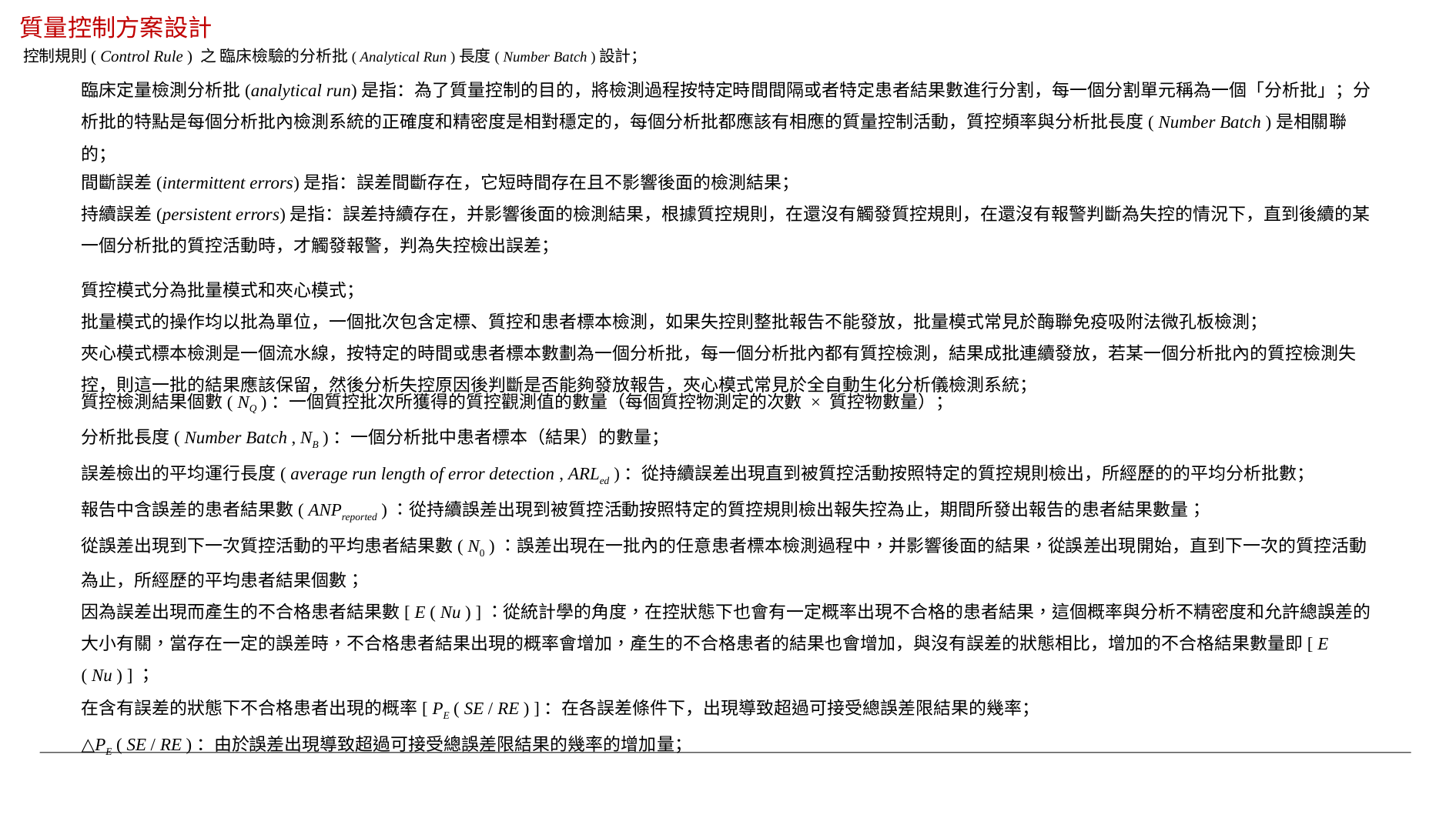

質量控制方案設計
控制規則( Control Rule ) 之 臨床檢驗的分析批( Analytical Run )長度( Number Batch )設計；
臨床定量檢測分析批(analytical run)是指：為了質量控制的目的，將檢測過程按特定時間間隔或者特定患者結果數進行分割，每一個分割單元稱為一個「分析批」；分析批的特點是每個分析批內檢測系統的正確度和精密度是相對穩定的，每個分析批都應該有相應的質量控制活動，質控頻率與分析批長度( Number Batch )是相關聯的；
間斷誤差(intermittent errors)是指：誤差間斷存在，它短時間存在且不影響後面的檢測結果；
持續誤差(persistent errors)是指：誤差持續存在，并影響後面的檢測結果，根據質控規則，在還沒有觸發質控規則，在還沒有報警判斷為失控的情況下，直到後續的某一個分析批的質控活動時，才觸發報警，判為失控檢出誤差；
質控模式分為批量模式和夾心模式；
批量模式的操作均以批為單位，一個批次包含定標、質控和患者標本檢測，如果失控則整批報告不能發放，批量模式常見於酶聯免疫吸附法微孔板檢測；
夾心模式標本檢測是一個流水線，按特定的時間或患者標本數劃為一個分析批，每一個分析批內都有質控檢測，結果成批連續發放，若某一個分析批內的質控檢測失控，則這一批的結果應該保留，然後分析失控原因後判斷是否能夠發放報告，夾心模式常見於全自動生化分析儀檢測系統；
質控檢測結果個數( NQ )：一個質控批次所獲得的質控觀測值的數量（每個質控物測定的次數 × 質控物數量）；
分析批長度( Number Batch , NB )：一個分析批中患者標本（結果）的數量；
誤差檢出的平均運行長度( average run length of error detection , ARLed )：從持續誤差出現直到被質控活動按照特定的質控規則檢出，所經歷的的平均分析批數；
報告中含誤差的患者結果數( ANPreported )：從持續誤差出現到被質控活動按照特定的質控規則檢出報失控為止，期間所發出報告的患者結果數量；
從誤差出現到下一次質控活動的平均患者結果數( N0 )：誤差出現在一批內的任意患者標本檢測過程中，并影響後面的結果，從誤差出現開始，直到下一次的質控活動為止，所經歷的平均患者結果個數；
因為誤差出現而產生的不合格患者結果數[ E ( Nu ) ]：從統計學的角度，在控狀態下也會有一定概率出現不合格的患者結果，這個概率與分析不精密度和允許總誤差的大小有關，當存在一定的誤差時，不合格患者結果出現的概率會增加，產生的不合格患者的結果也會增加，與沒有誤差的狀態相比，增加的不合格結果數量即[ E ( Nu ) ]；
在含有誤差的狀態下不合格患者出現的概率[ PE ( SE / RE ) ]：在各誤差條件下，出現導致超過可接受總誤差限結果的幾率；
△PE ( SE / RE )：由於誤差出現導致超過可接受總誤差限結果的幾率的增加量；